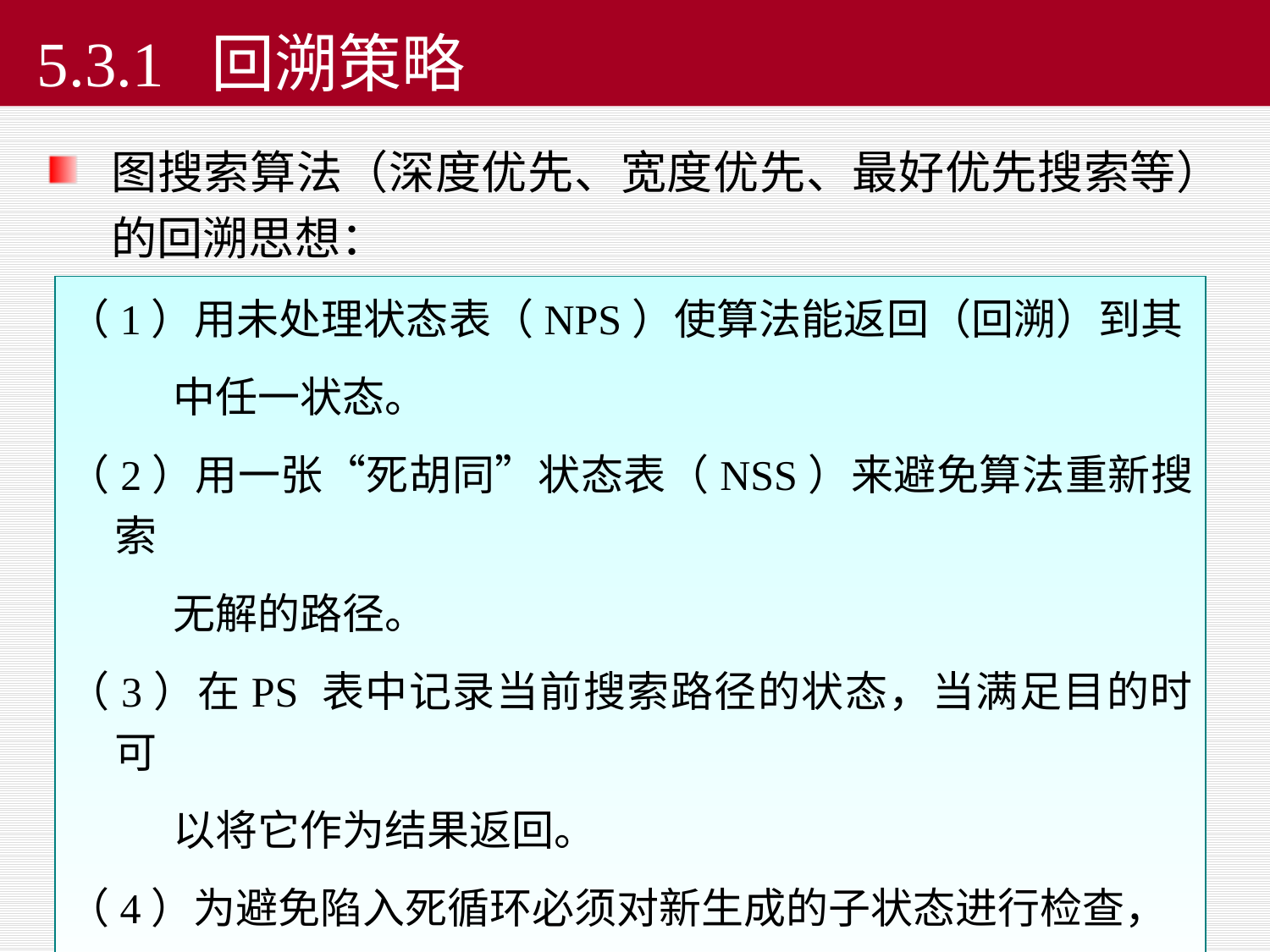

# 5.3.1  回溯策略
图搜索算法（深度优先、宽度优先、最好优先搜索等）的回溯思想：
（1）用未处理状态表（NPS）使算法能返回（回溯）到其
          中任一状态。
（2）用一张“死胡同”状态表（NSS）来避免算法重新搜索
          无解的路径。
（3）在PS 表中记录当前搜索路径的状态，当满足目的时可
          以将它作为结果返回。
（4）为避免陷入死循环必须对新生成的子状态进行检查，
          看它是否在该三张表中 。
44